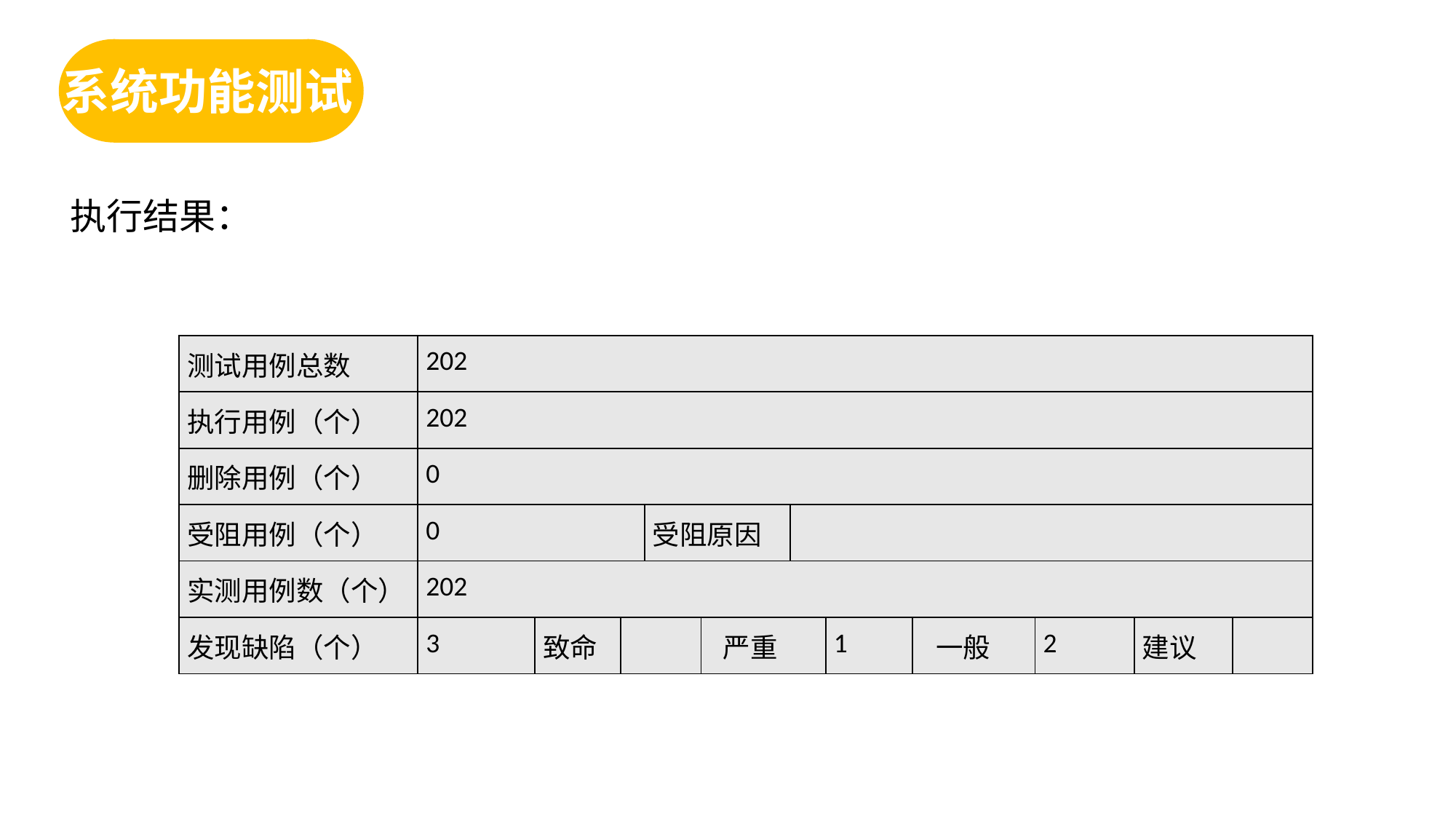

系统功能测试
执行结果：
| 测试用例总数 | 202 |  |  |  |  |  |  |  |  |  |  |
| --- | --- | --- | --- | --- | --- | --- | --- | --- | --- | --- | --- |
| 执行用例（个） | 202 |  |  |  |  |  |  |  |  |  |  |
| 删除用例（个） | 0 |  |  |  |  |  |  |  |  |  |  |
| 受阻用例（个） | 0 |  |  | 受阻原因 |  |  |  |  |  |  |  |
| 实测用例数（个） | 202 |  |  |  |  |  |  |  |  |  |  |
| 发现缺陷（个） | 3 | 致命 |  |  | 严重 |  | 1 | 一般 | 2 | 建议 |  |